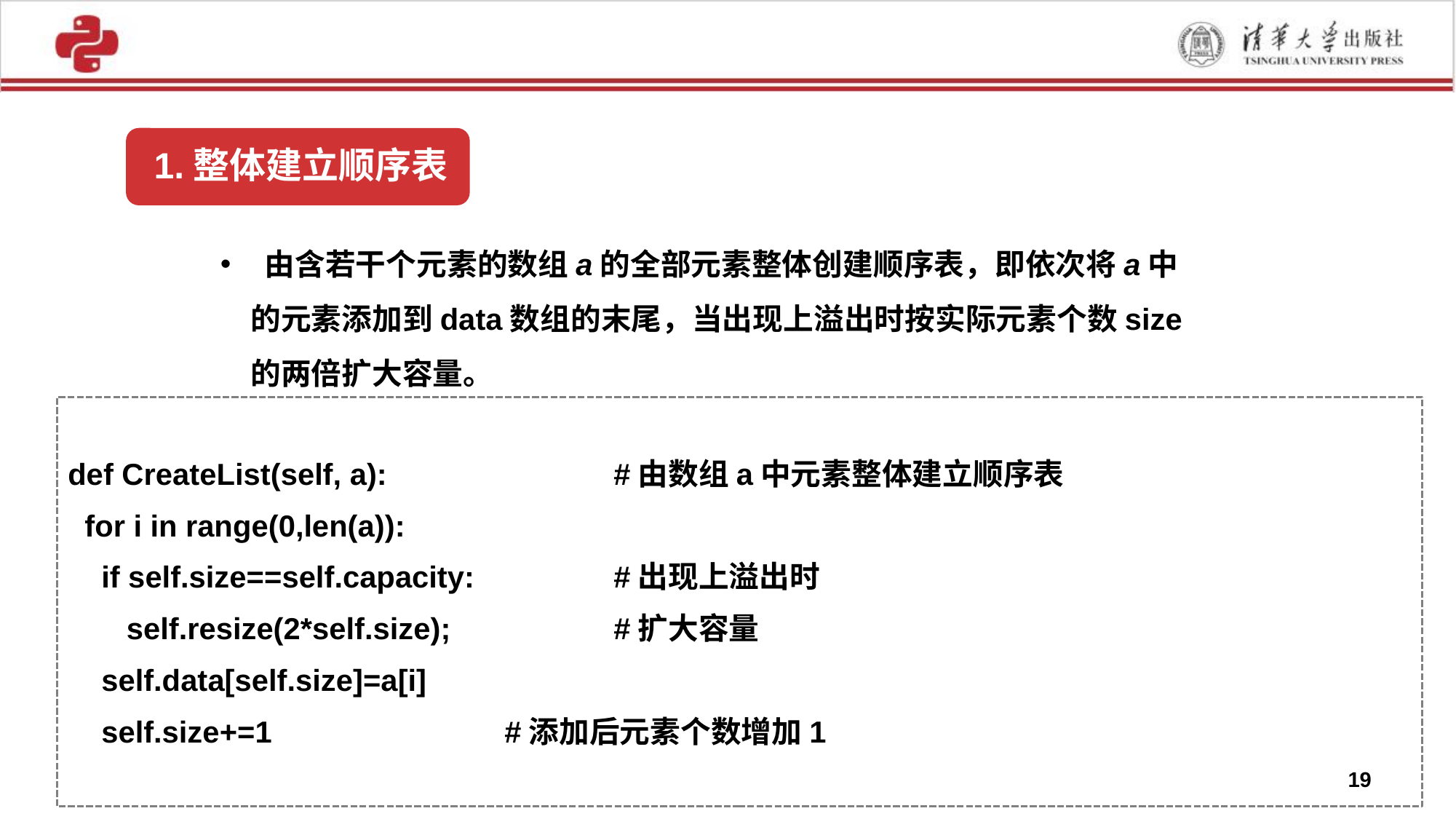

1.整体建立顺序表
 由含若干个元素的数组a的全部元素整体创建顺序表，即依次将a中的元素添加到data数组的末尾，当出现上溢出时按实际元素个数size的两倍扩大容量。
def CreateList(self, a):    		#由数组a中元素整体建立顺序表
  for i in range(0,len(a)):
    if self.size==self.capacity:		#出现上溢出时
       self.resize(2*self.size);	    	#扩大容量
    self.data[self.size]=a[i]
    self.size+=1                      	#添加后元素个数增加1
19